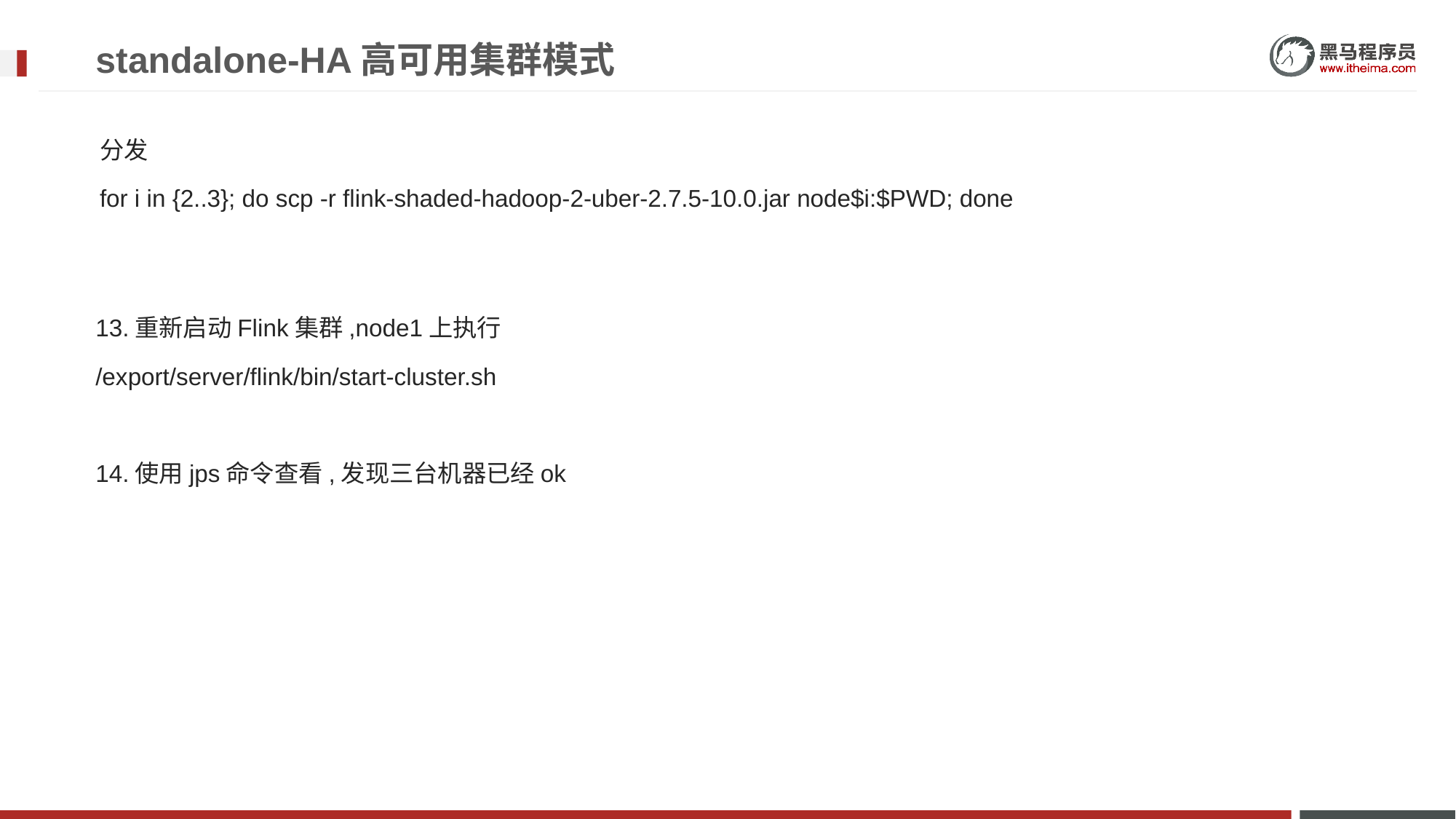

# standalone-HA高可用集群模式
分发
for i in {2..3}; do scp -r flink-shaded-hadoop-2-uber-2.7.5-10.0.jar node$i:$PWD; done

13.重新启动Flink集群,node1上执行
/export/server/flink/bin/start-cluster.sh

14.使用jps命令查看,发现三台机器已经ok